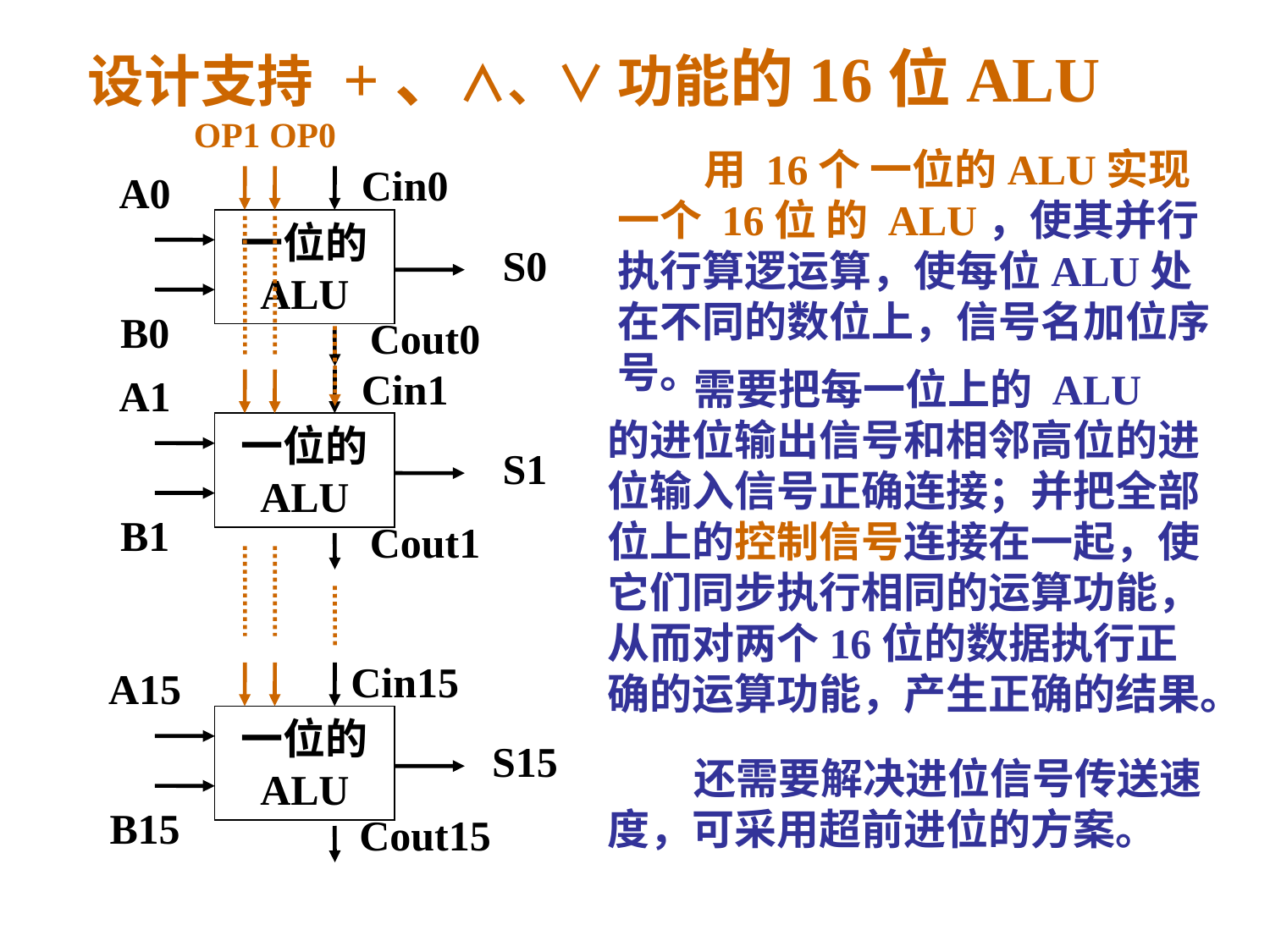

# 设计支持 +、∧、∨ 功能的16位ALU
OP1 OP0
        用 16个 一位的ALU实现一个 16位 的 ALU，使其并行执行算逻运算，使每位ALU处在不同的数位上，信号名加位序号。
Cin0
A0

一位的
ALU
S0

B0
Cout0

Cin1
A1

一位的
ALU
S1

B1
Cout1

        需要把每一位上的 ALU 的进位输出信号和相邻高位的进位输入信号正确连接；并把全部位上的控制信号连接在一起，使它们同步执行相同的运算功能，从而对两个16位的数据执行正确的运算功能，产生正确的结果。

Cin15
A15

一位的
ALU
S15

B15
Cout15

        还需要解决进位信号传送速度，可采用超前进位的方案。
10